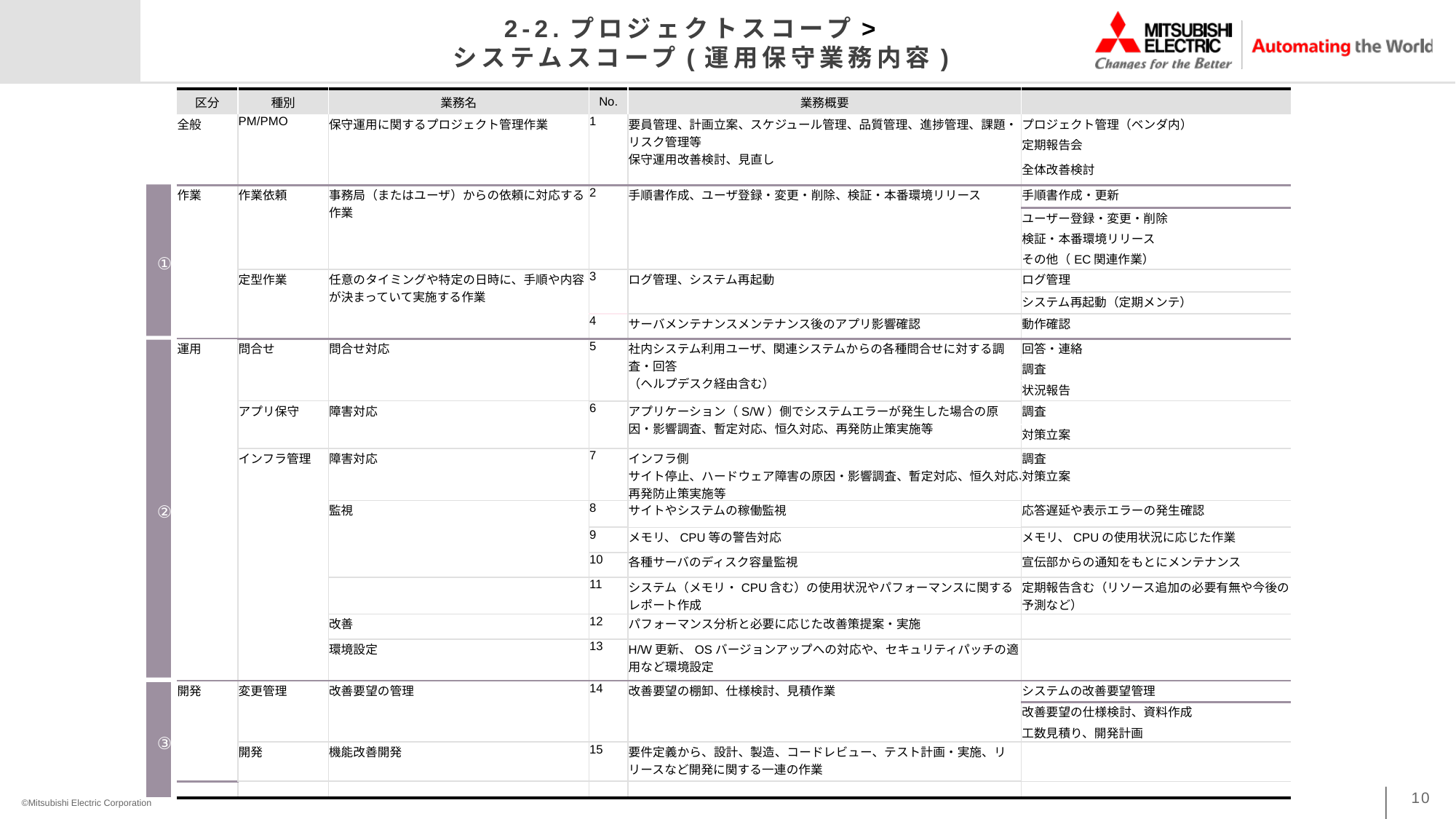

2-2.プロジェクトスコープ>
 システムスコープ(運用保守業務内容)
| 区分 | 種別 | 業務名 | No. | 業務概要 |  |
| --- | --- | --- | --- | --- | --- |
| 全般 | PM/PMO | 保守運用に関するプロジェクト管理作業 | 1 | 要員管理、計画立案、スケジュール管理、品質管理、進捗管理、課題・リスク管理等 保守運用改善検討、見直し | プロジェクト管理（ベンダ内） |
|  |  |  |  |  | 定期報告会 |
|  |  |  |  |  | 全体改善検討 |
| 作業 | 作業依頼 | 事務局（またはユーザ）からの依頼に対応する作業 | 2 | 手順書作成、ユーザ登録・変更・削除、検証・本番環境リリース | 手順書作成・更新 |
|  |  |  |  |  | ユーザー登録・変更・削除 |
|  |  |  |  |  | 検証・本番環境リリース |
|  |  |  |  |  | その他（EC関連作業） |
|  | 定型作業 | 任意のタイミングや特定の日時に、手順や内容が決まっていて実施する作業 | 3 | ログ管理、システム再起動 | ログ管理 |
|  |  |  |  |  | システム再起動（定期メンテ） |
|  |  |  | 4 | サーバメンテナンスメンテナンス後のアプリ影響確認 | 動作確認 |
| 運用 | 問合せ | 問合せ対応 | 5 | 社内システム利用ユーザ、関連システムからの各種問合せに対する調査・回答 （ヘルプデスク経由含む） | 回答・連絡 |
|  |  |  |  |  | 調査 |
|  |  |  |  |  | 状況報告 |
|  | アプリ保守 | 障害対応 | 6 | アプリケーション（S/W）側でシステムエラーが発生した場合の原因・影響調査、暫定対応、恒久対応、再発防止策実施等 | 調査 |
|  |  |  |  |  | 対策立案 |
|  | インフラ管理 | 障害対応 | 7 | インフラ側 サイト停止、ハードウェア障害の原因・影響調査、暫定対応、恒久対応、再発防止策実施等 | 調査 対策立案 |
|  |  | 監視 | 8 | サイトやシステムの稼働監視 | 応答遅延や表示エラーの発生確認 |
|  |  |  | 9 | メモリ、CPU等の警告対応 | メモリ、CPUの使用状況に応じた作業 |
|  |  |  | 10 | 各種サーバのディスク容量監視 | 宣伝部からの通知をもとにメンテナンス |
|  |  |  | 11 | システム（メモリ・CPU含む）の使用状況やパフォーマンスに関するレポート作成 | 定期報告含む（リソース追加の必要有無や今後の予測など） |
|  |  | 改善 | 12 | パフォーマンス分析と必要に応じた改善策提案・実施 |  |
|  |  | 環境設定 | 13 | H/W更新、OSバージョンアップへの対応や、セキュリティパッチの適用など環境設定 |  |
| 開発 | 変更管理 | 改善要望の管理 | 14 | 改善要望の棚卸、仕様検討、見積作業 | システムの改善要望管理 |
|  |  |  |  |  | 改善要望の仕様検討、資料作成 |
|  |  |  |  |  | 工数見積り、開発計画 |
|  | 開発 | 機能改善開発 | 15 | 要件定義から、設計、製造、コードレビュー、テスト計画・実施、リリースなど開発に関する一連の作業 |  |
|  |  |  |  |  |  |
①
②
③
10